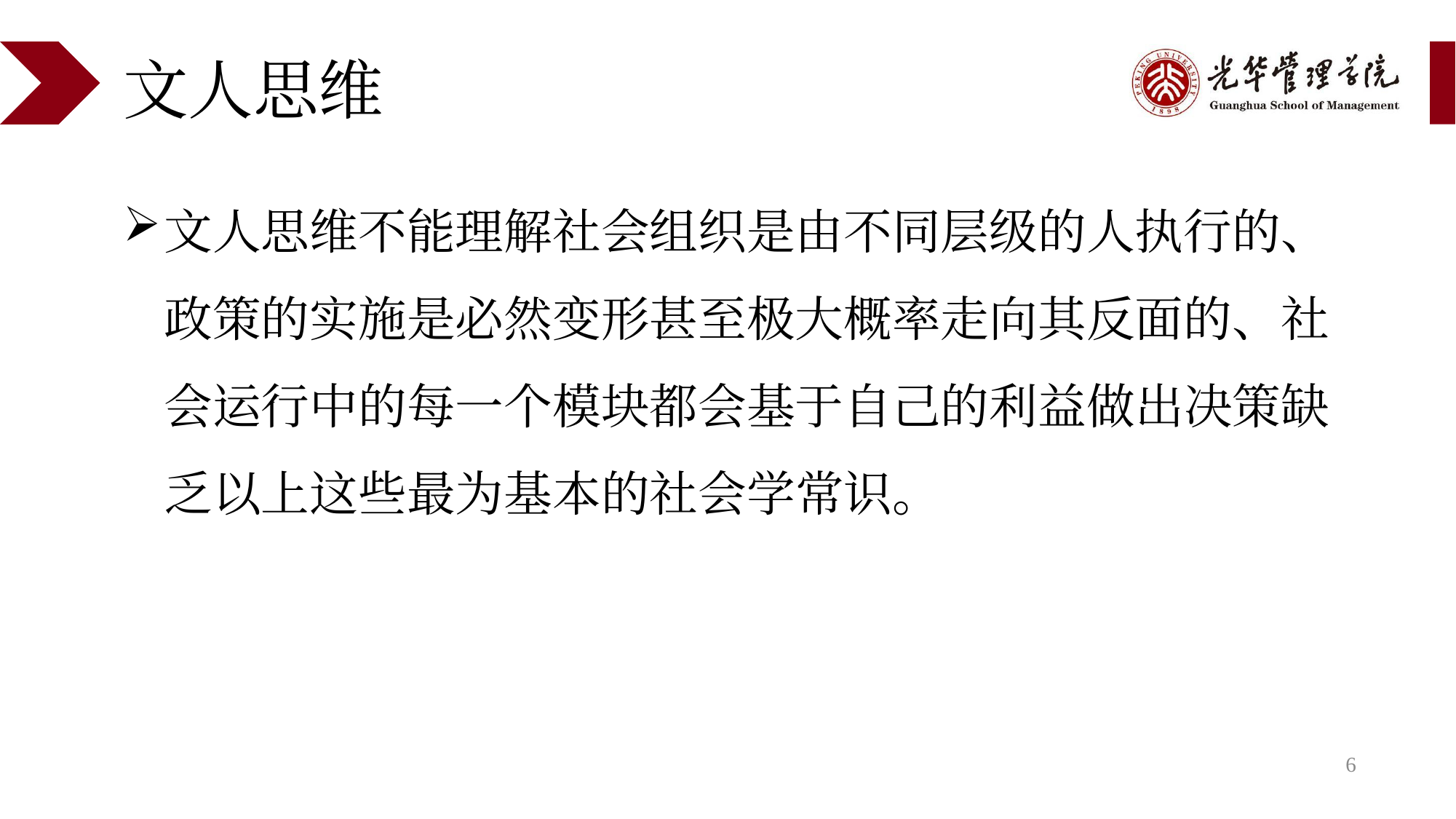

# 文人思维
文人思维不能理解社会组织是由不同层级的人执行的、政策的实施是必然变形甚至极大概率走向其反面的、社会运行中的每一个模块都会基于自己的利益做出决策缺乏以上这些最为基本的社会学常识。
6